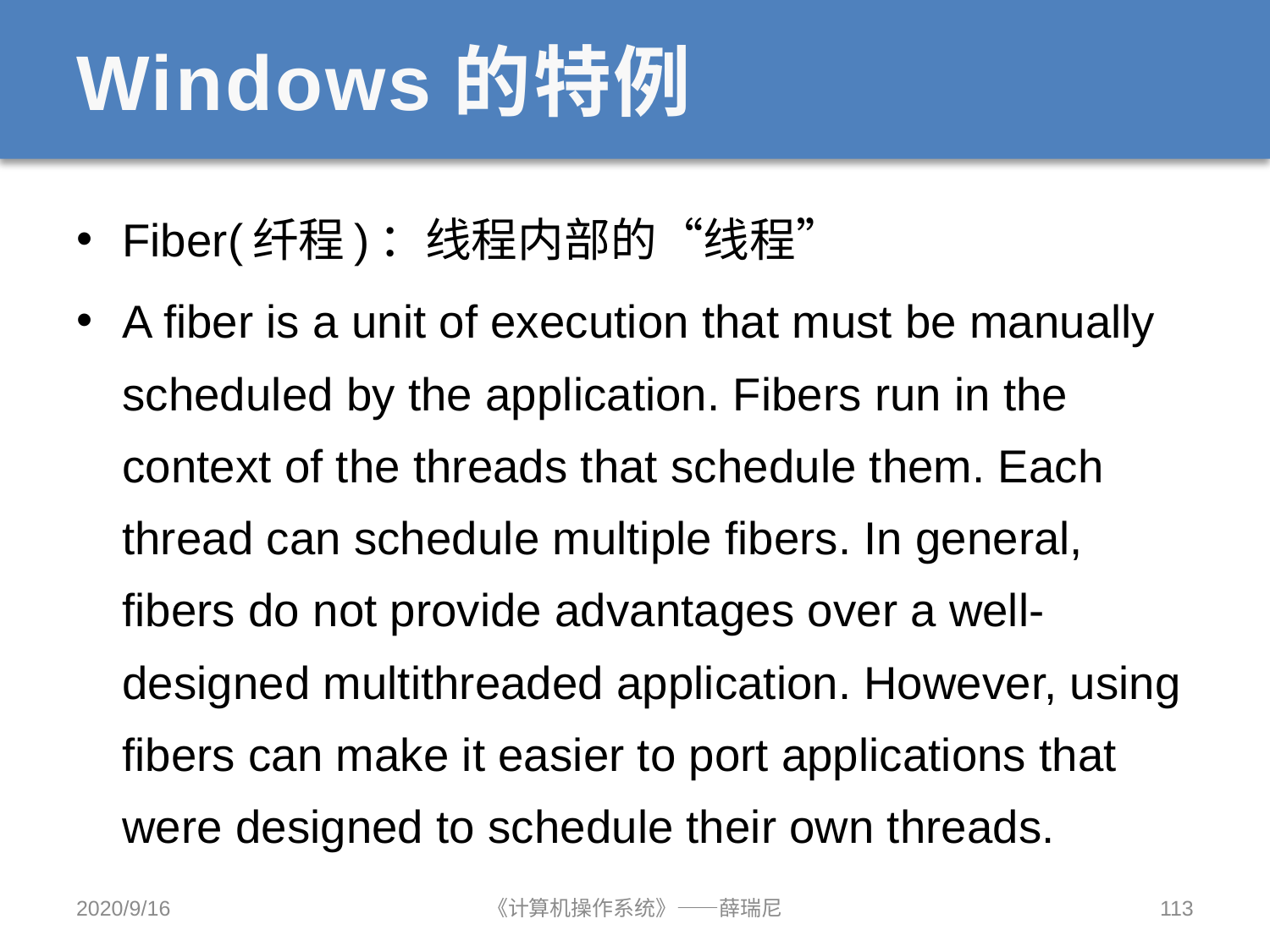

# Windows的特例
Fiber(纤程)：线程内部的“线程”
A fiber is a unit of execution that must be manually scheduled by the application. Fibers run in the context of the threads that schedule them. Each thread can schedule multiple fibers. In general, fibers do not provide advantages over a well-designed multithreaded application. However, using fibers can make it easier to port applications that were designed to schedule their own threads.
2020/9/16
《计算机操作系统》——薛瑞尼
113